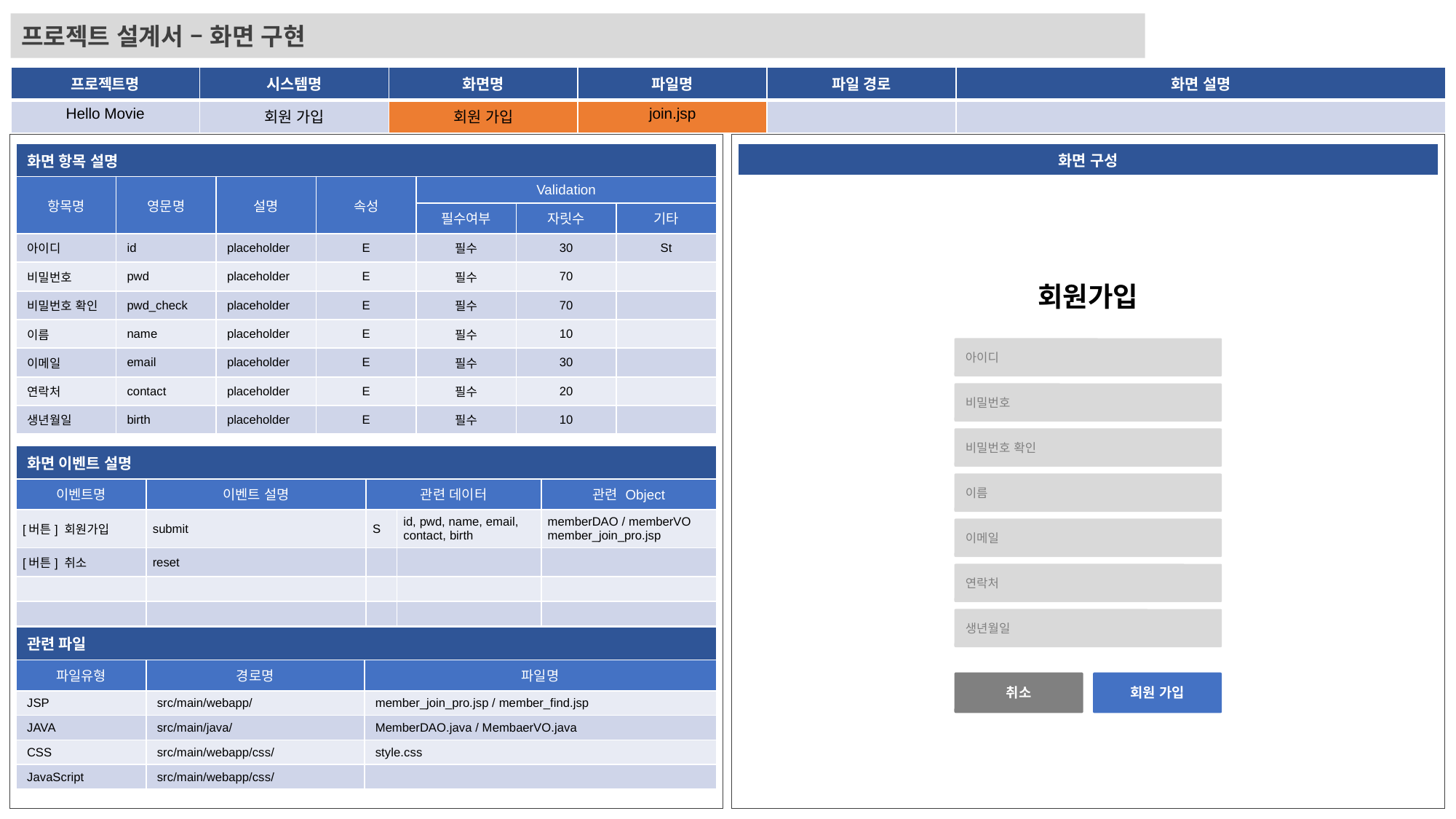

프로젝트 설계서 – 화면 구현
| 프로젝트명 | 시스템명 | 화면명 | 파일명 | 파일 경로 | 화면 설명 |
| --- | --- | --- | --- | --- | --- |
| Hello Movie | 회원 가입 | 회원 가입 | join.jsp |  |  |

| 화면 항목 설명 |  |  |  |  |  |  |
| --- | --- | --- | --- | --- | --- | --- |
| 항목명 | 영문명 | 설명 | 속성 | Validation |  |  |
|  |  |  |  | 필수여부 | 자릿수 | 기타 |
| 아이디 | id | placeholder | E | 필수 | 30 | St |
| 비밀번호 | pwd | placeholder | E | 필수 | 70 |  |
| 비밀번호 확인 | pwd\_check | placeholder | E | 필수 | 70 |  |
| 이름 | name | placeholder | E | 필수 | 10 |  |
| 이메일 | email | placeholder | E | 필수 | 30 |  |
| 연락처 | contact | placeholder | E | 필수 | 20 |  |
| 생년월일 | birth | placeholder | E | 필수 | 10 |  |
| 화면 구성 |
| --- |
회원가입
아이디
비밀번호
비밀번호 확인
| 화면 이벤트 설명 |  |  |  |  |
| --- | --- | --- | --- | --- |
| 이벤트명 | 이벤트 설명 | 관련 데이터 |  | 관련 Object |
| [버튼] 회원가입 | submit | S | id, pwd, name, email, contact, birth | memberDAO / memberVO member\_join\_pro.jsp |
| [버튼] 취소 | reset |  |  |  |
|  |  |  |  |  |
|  |  |  |  |  |
이름
이메일
연락처
생년월일
| 관련 파일 |  |  |
| --- | --- | --- |
| 파일유형 | 경로명 | 파일명 |
| JSP | src/main/webapp/ | member\_join\_pro.jsp / member\_find.jsp |
| JAVA | src/main/java/ | MemberDAO.java / MembaerVO.java |
| CSS | src/main/webapp/css/ | style.css |
| JavaScript | src/main/webapp/css/ |  |
취소
회원 가입